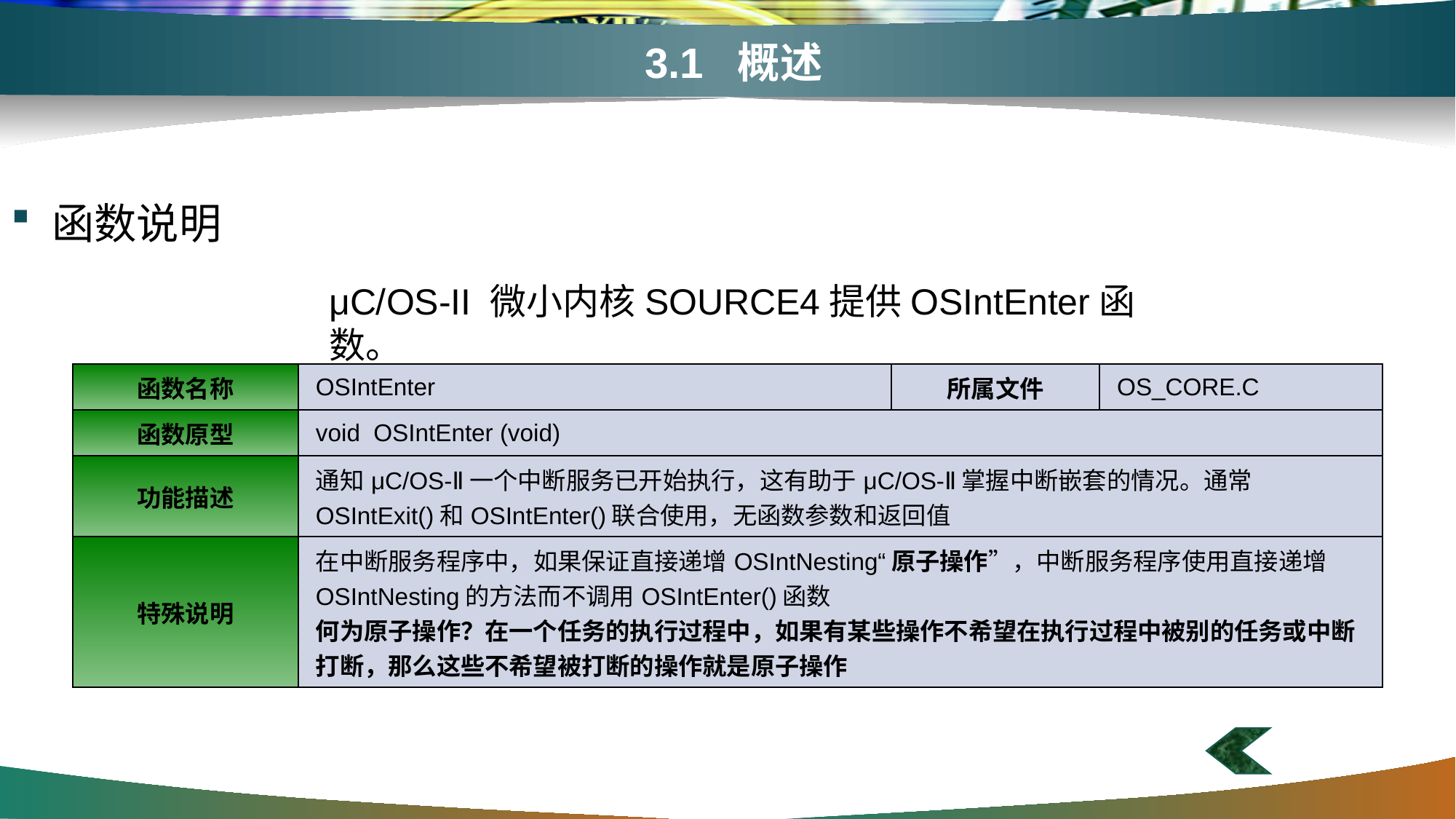

# 3.1  概述
函数说明
μC/OS-II 微小内核SOURCE4提供OSIntEnter函数。
| 函数名称 | OSIntEnter | 所属文件 | OS\_CORE.C |
| --- | --- | --- | --- |
| 函数原型 | void OSIntEnter (void) |  |  |
| 功能描述 | 通知μC/OS-Ⅱ一个中断服务已开始执行，这有助于μC/OS-Ⅱ掌握中断嵌套的情况。通常OSIntExit()和OSIntEnter()联合使用，无函数参数和返回值 |  |  |
| 特殊说明 | 在中断服务程序中，如果保证直接递增OSIntNesting“原子操作”，中断服务程序使用直接递增OSIntNesting的方法而不调用OSIntEnter()函数 何为原子操作？在一个任务的执行过程中，如果有某些操作不希望在执行过程中被别的任务或中断打断，那么这些不希望被打断的操作就是原子操作 |  |  |